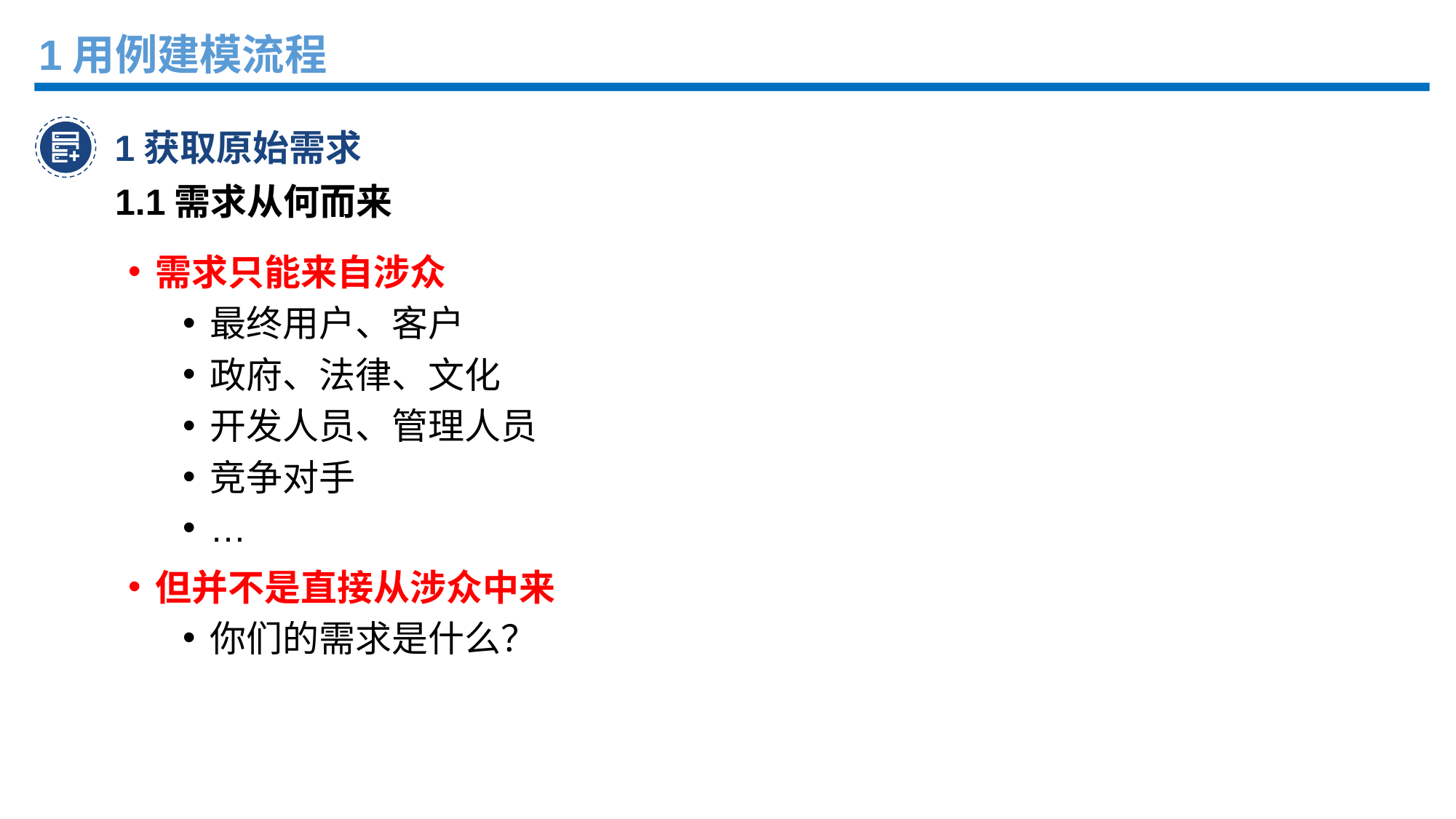

1用例建模流程

1获取原始需求

1.1需求从何而来
需求只能来自涉众
最终用户、客户
政府、法律、文化
开发人员、管理人员
竞争对手
…
但并不是直接从涉众中来
你们的需求是什么？